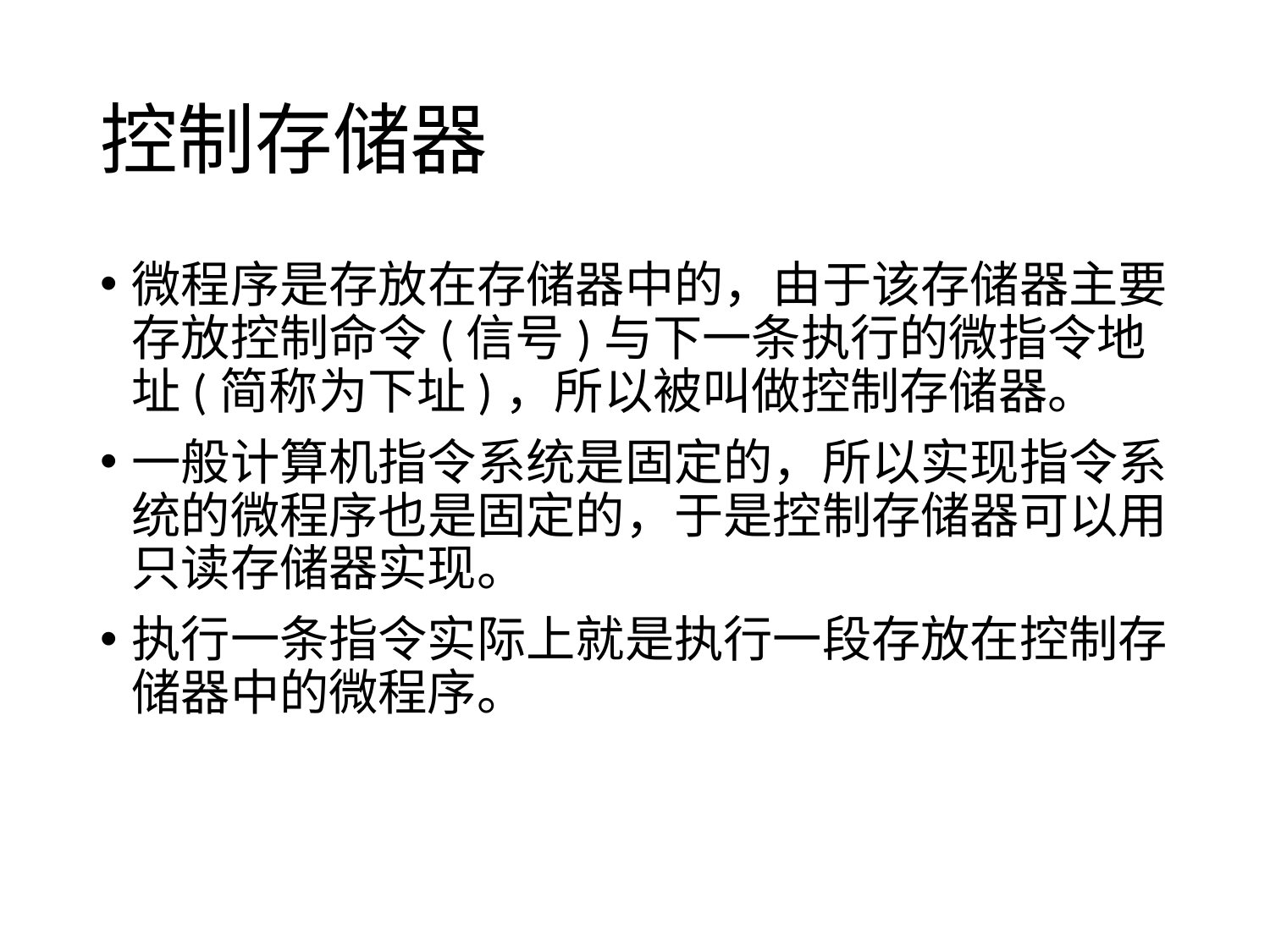

# 控制存储器
微程序是存放在存储器中的，由于该存储器主要存放控制命令(信号)与下一条执行的微指令地址(简称为下址)，所以被叫做控制存储器。
一般计算机指令系统是固定的，所以实现指令系统的微程序也是固定的，于是控制存储器可以用只读存储器实现。
执行一条指令实际上就是执行一段存放在控制存储器中的微程序。